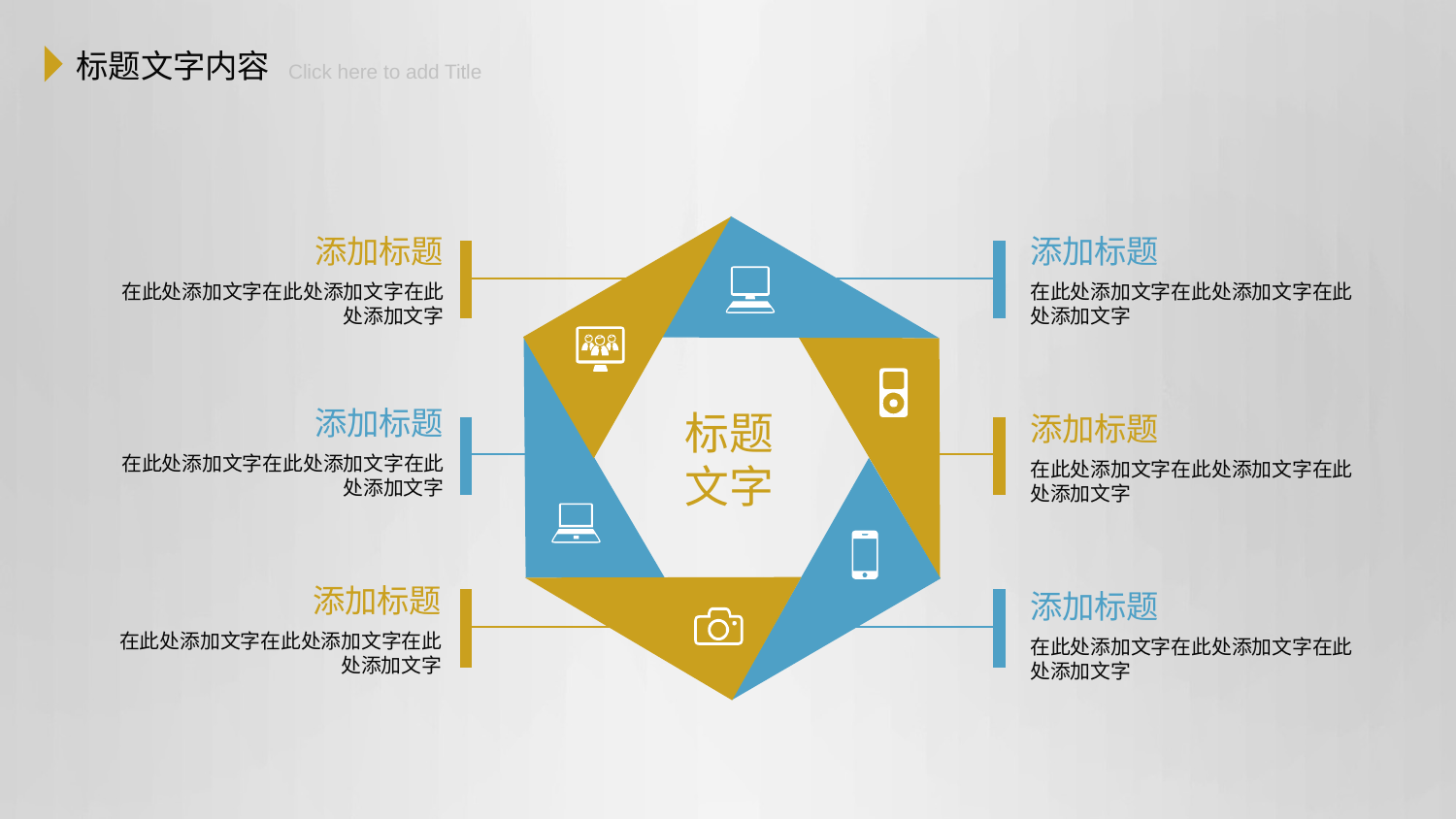

标题文字内容
  Click here to add Title

标题
文字

添加标题
在此处添加文字在此处添加文字在此处添加文字
添加标题
在此处添加文字在此处添加文字在此处添加文字
添加标题
在此处添加文字在此处添加文字在此处添加文字
添加标题
在此处添加文字在此处添加文字在此处添加文字
添加标题
在此处添加文字在此处添加文字在此处添加文字
添加标题
在此处添加文字在此处添加文字在此处添加文字